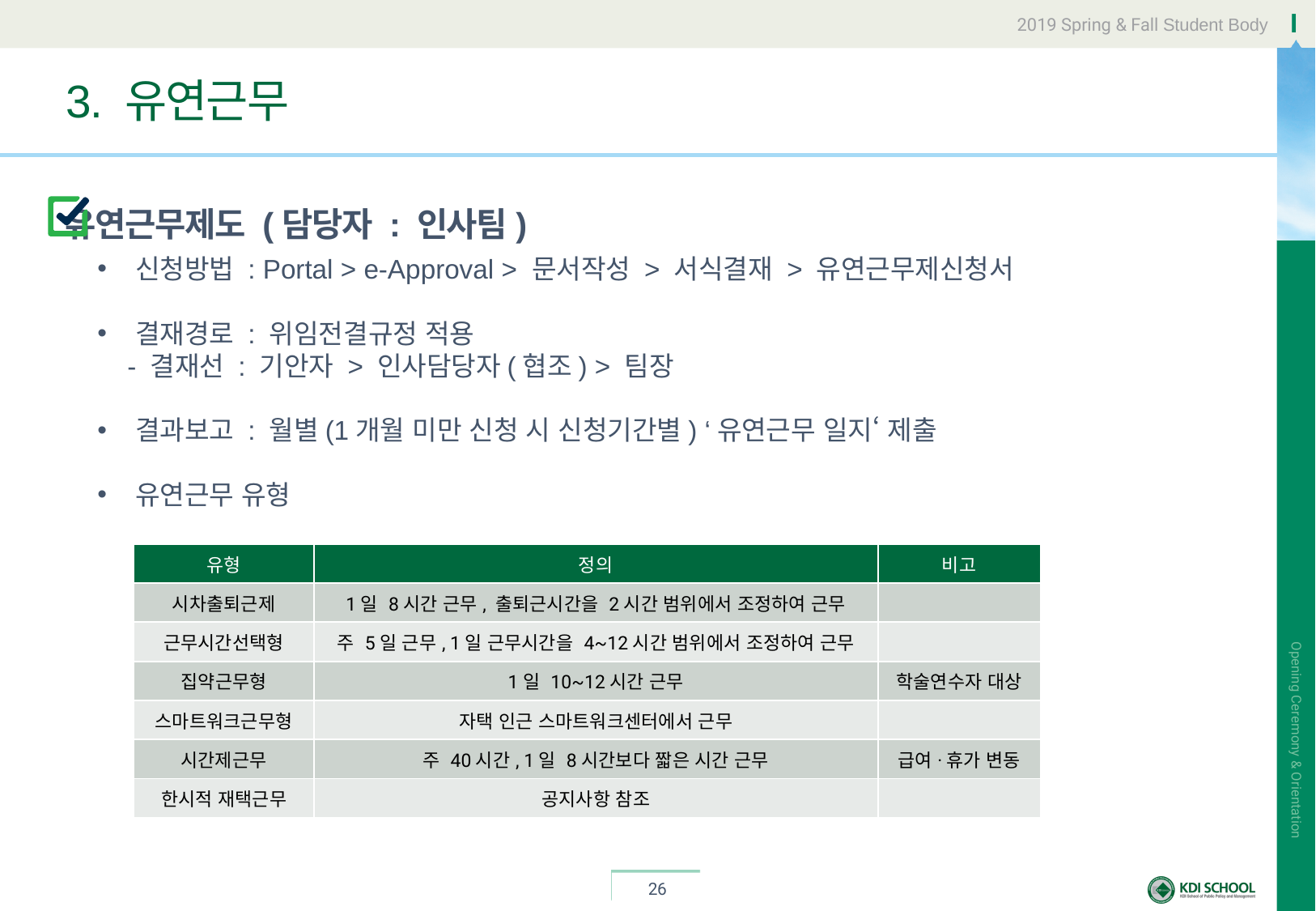

# 3. 유연근무
유연근무제도 (담당자 : 인사팀)

신청방법 : Portal > e-Approval > 문서작성 > 서식결재 > 유연근무제신청서

결재경로 : 위임전결규정 적용
    - 결재선 : 기안자 > 인사담당자(협조) > 팀장

결과보고 : 월별(1개월 미만 신청 시 신청기간별) ‘유연근무 일지‘ 제출

유연근무 유형
| 유형 | 정의 | 비고 |
| --- | --- | --- |
| 시차출퇴근제 | 1일 8시간 근무, 출퇴근시간을 2시간 범위에서 조정하여 근무 |  |
| 근무시간선택형 | 주 5일 근무, 1일 근무시간을 4~12시간 범위에서 조정하여 근무 |  |
| 집약근무형 | 1일 10~12시간 근무 | 학술연수자 대상 |
| 스마트워크근무형 | 자택 인근 스마트워크센터에서 근무 |  |
| 시간제근무 | 주 40시간, 1일 8시간보다 짧은 시간 근무 | 급여·휴가 변동 |
| 한시적 재택근무 | 공지사항 참조 |  |